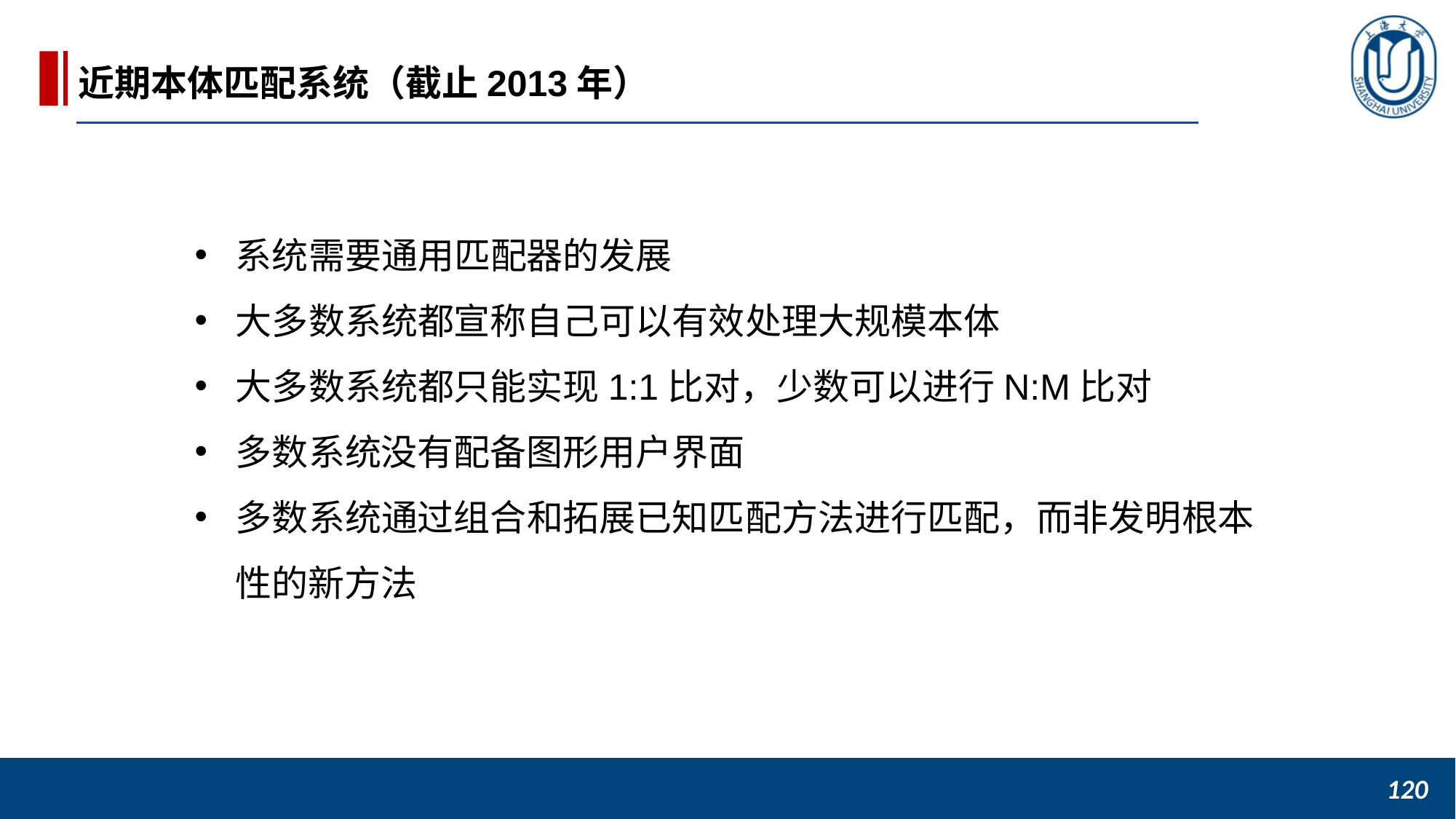

近期本体匹配系统（截止2013年）
系统需要通用匹配器的发展
大多数系统都宣称自己可以有效处理大规模本体
大多数系统都只能实现1:1比对，少数可以进行N:M比对
多数系统没有配备图形用户界面
多数系统通过组合和拓展已知匹配方法进行匹配，而非发明根本性的新方法
120